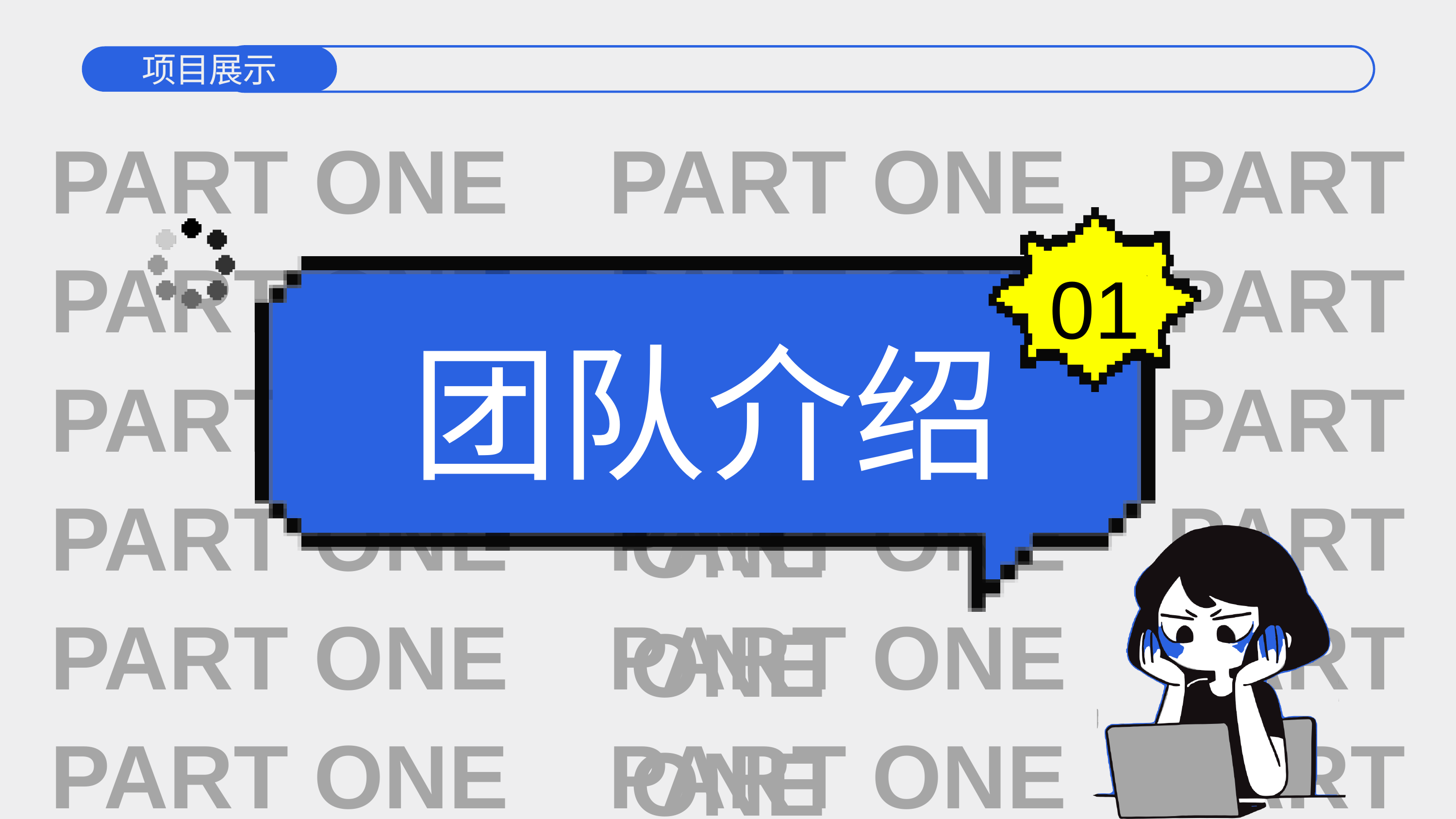

项目展示
工作概述
PART ONE    PART ONE    PART ONE
PART ONE    PART ONE    PART ONE
PART ONE    PART ONE    PART ONE
PART ONE    PART ONE    PART ONE
PART ONE    PART ONE    PART ONE
PART ONE    PART ONE    PART ONE

01

团队介绍